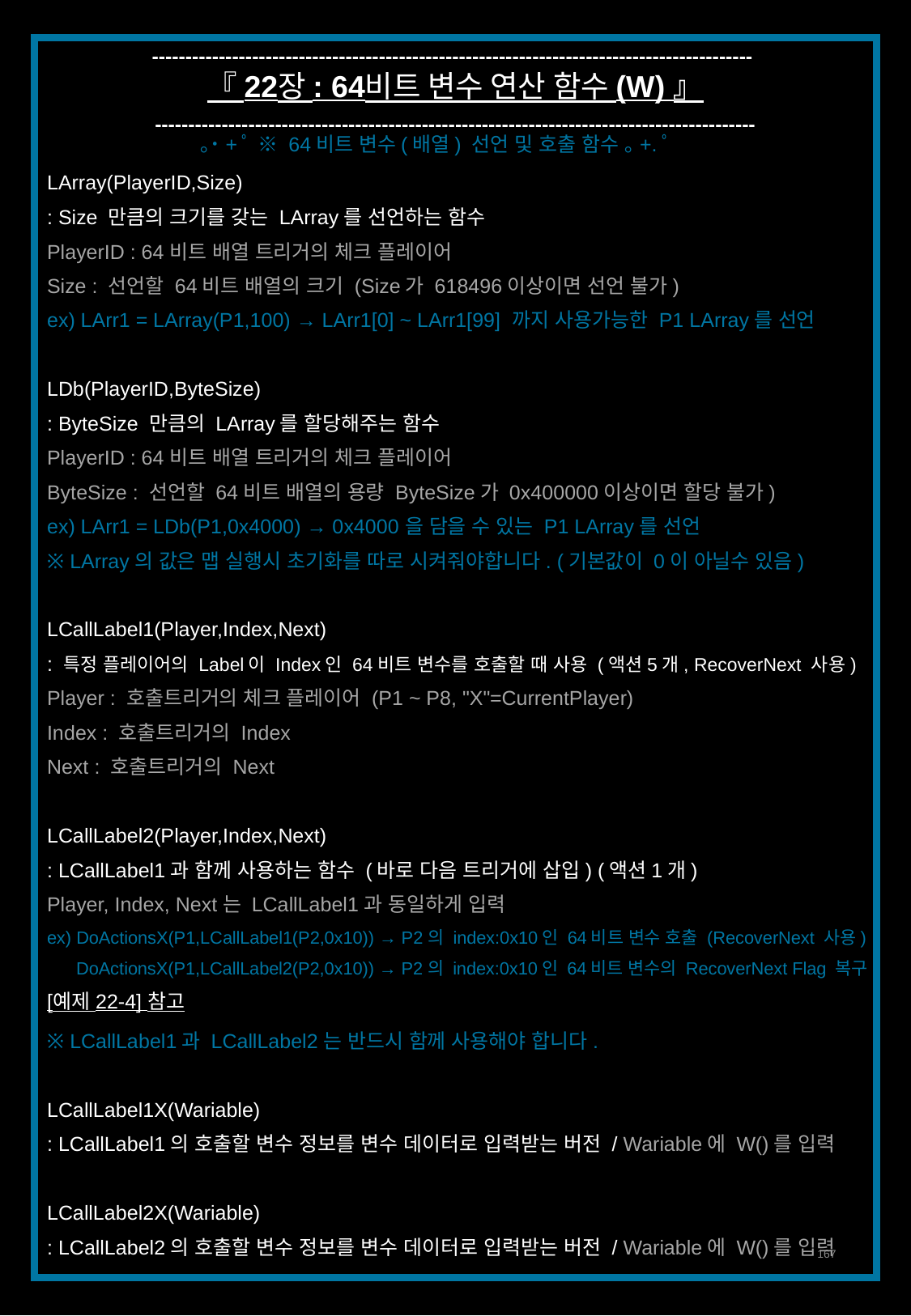

------------------------------------------------------------------------------------------
『 22장 : 64비트 변수 연산 함수 (W) 』
------------------------------------------------------------------------------------------

｡˙+ﾟ ※ 64비트 변수(배열) 선언 및 호출 함수 ｡+.ﾟ
LArray(PlayerID,Size)
: Size 만큼의 크기를 갖는 LArray를 선언하는 함수
PlayerID : 64비트 배열 트리거의 체크 플레이어
Size : 선언할 64비트 배열의 크기 (Size가 618496이상이면 선언 불가)
ex) LArr1 = LArray(P1,100) → LArr1[0] ~ LArr1[99] 까지 사용가능한 P1 LArray를 선언

LDb(PlayerID,ByteSize)
: ByteSize 만큼의 LArray를 할당해주는 함수
PlayerID : 64비트 배열 트리거의 체크 플레이어
ByteSize : 선언할 64비트 배열의 용량 ByteSize가 0x400000이상이면 할당 불가)
ex) LArr1 = LDb(P1,0x4000) → 0x4000을 담을 수 있는 P1 LArray를 선언
※ LArray의 값은 맵 실행시 초기화를 따로 시켜줘야합니다. (기본값이 0이 아닐수 있음)

LCallLabel1(Player,Index,Next)
: 특정 플레이어의 Label이 Index인 64비트 변수를 호출할 때 사용 (액션5개, RecoverNext 사용)
Player : 호출트리거의 체크 플레이어 (P1 ~ P8, "X"=CurrentPlayer)
Index : 호출트리거의 Index
Next : 호출트리거의 Next

LCallLabel2(Player,Index,Next)
: LCallLabel1과 함께 사용하는 함수 (바로 다음 트리거에 삽입) (액션1개)
Player, Index, Next는 LCallLabel1과 동일하게 입력
ex) DoActionsX(P1,LCallLabel1(P2,0x10)) → P2의 index:0x10인 64비트 변수 호출 (RecoverNext 사용)
      DoActionsX(P1,LCallLabel2(P2,0x10)) → P2의 index:0x10인 64비트 변수의 RecoverNext Flag 복구
[예제 22-4] 참고
※ LCallLabel1과 LCallLabel2는 반드시 함께 사용해야 합니다.

LCallLabel1X(Wariable)
: LCallLabel1의 호출할 변수 정보를 변수 데이터로 입력받는 버전 / Wariable에 W()를 입력

LCallLabel2X(Wariable)
: LCallLabel2의 호출할 변수 정보를 변수 데이터로 입력받는 버전 / Wariable에 W()를 입력
167